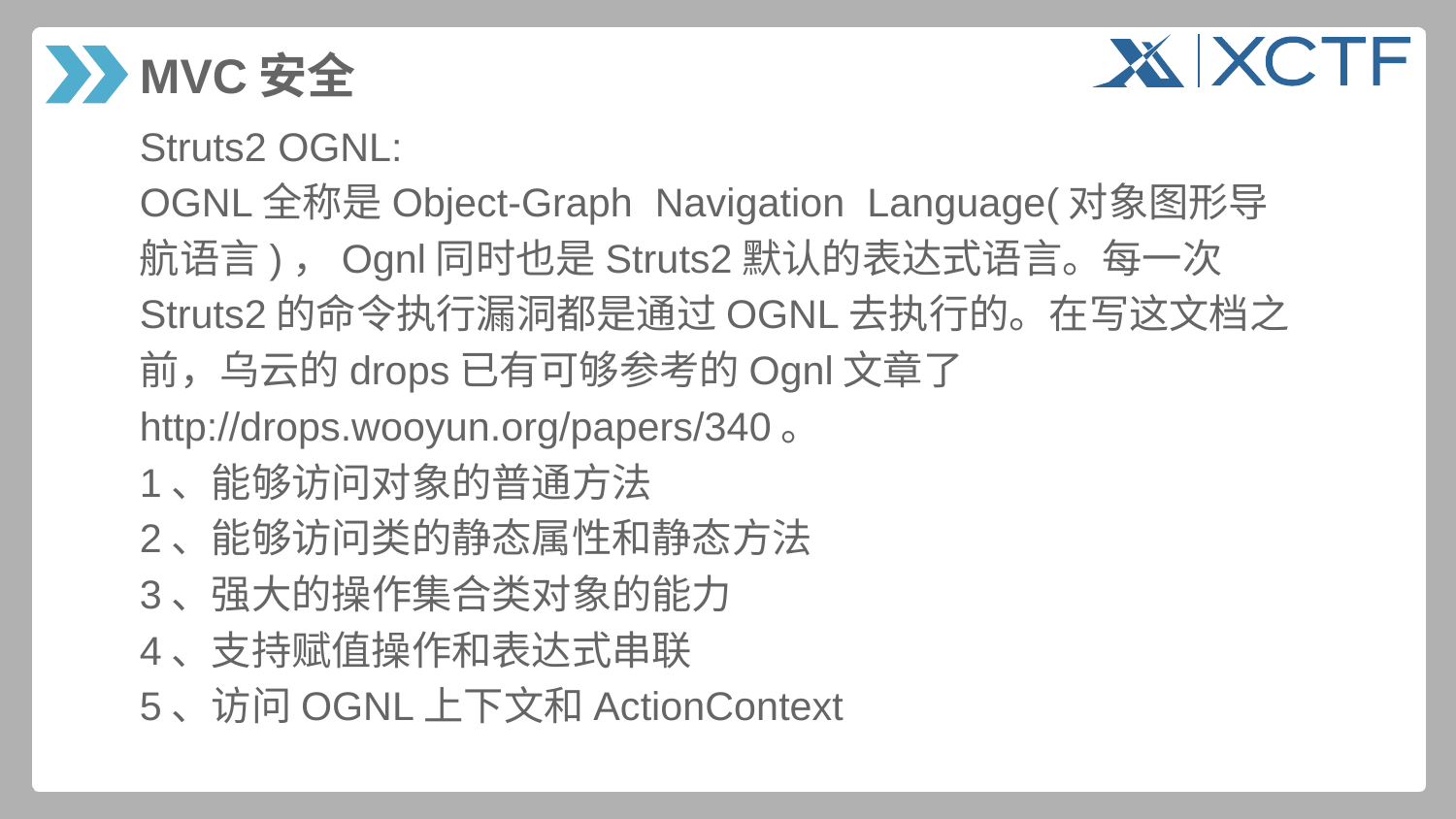

# MVC安全
Struts2 OGNL:
OGNL全称是Object-Graph  Navigation  Language(对象图形导
航语言)，Ognl同时也是Struts2默认的表达式语言。每一次
Struts2的命令执行漏洞都是通过OGNL去执行的。在写这文档之
前，乌云的drops已有可够参考的Ognl文章了
http://drops.wooyun.org/papers/340。
1、能够访问对象的普通方法
2、能够访问类的静态属性和静态方法
3、强大的操作集合类对象的能力
4、支持赋值操作和表达式串联
5、访问OGNL上下文和ActionContext